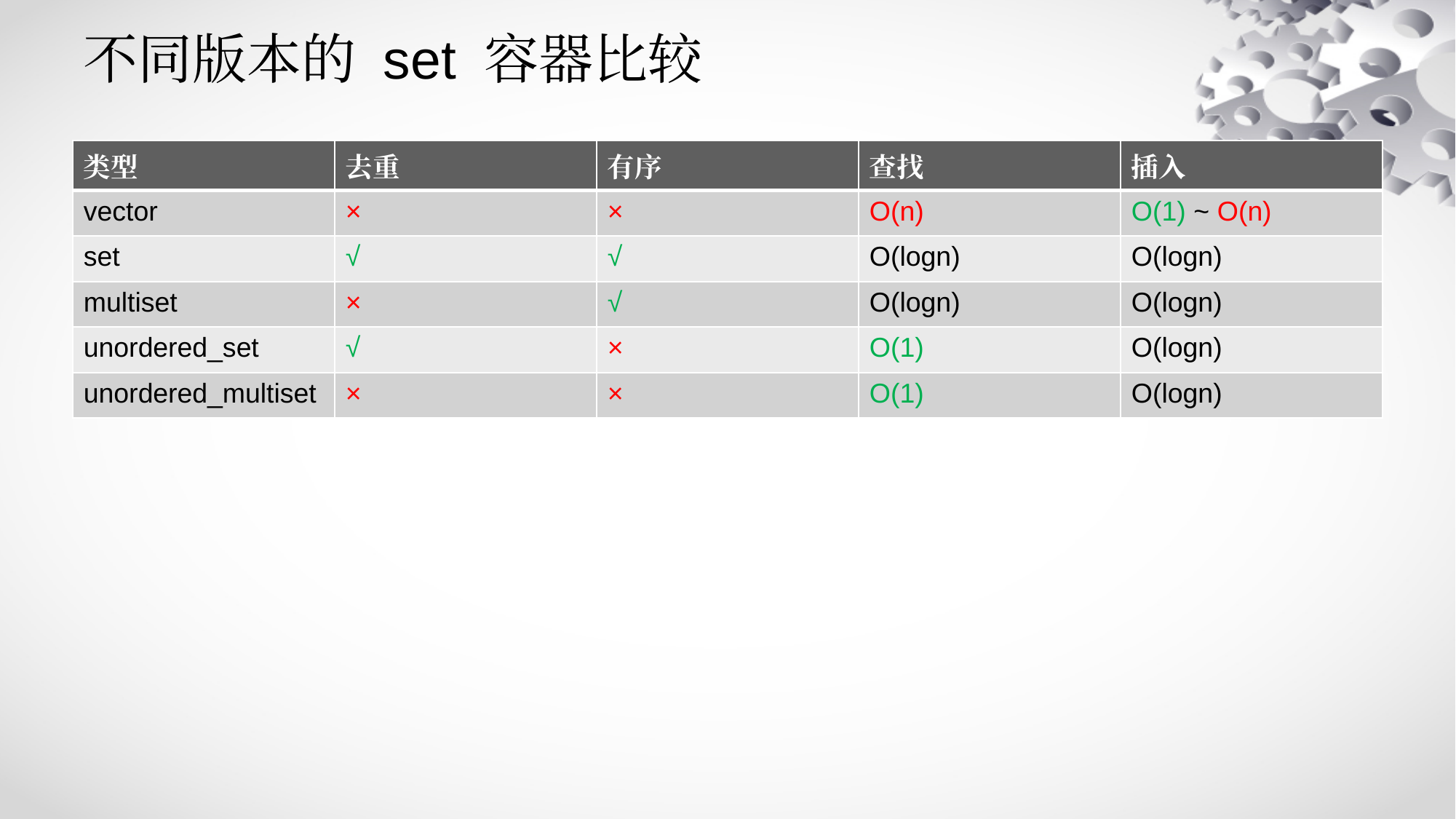

# 不同版本的 set 容器比较
| 类型 | 去重 | 有序 | 查找 | 插入 |
| --- | --- | --- | --- | --- |
| vector | × | × | O(n) | O(1) ~ O(n) |
| set | √ | √ | O(logn) | O(logn) |
| multiset | × | √ | O(logn) | O(logn) |
| unordered\_set | √ | × | O(1) | O(logn) |
| unordered\_multiset | × | × | O(1) | O(logn) |